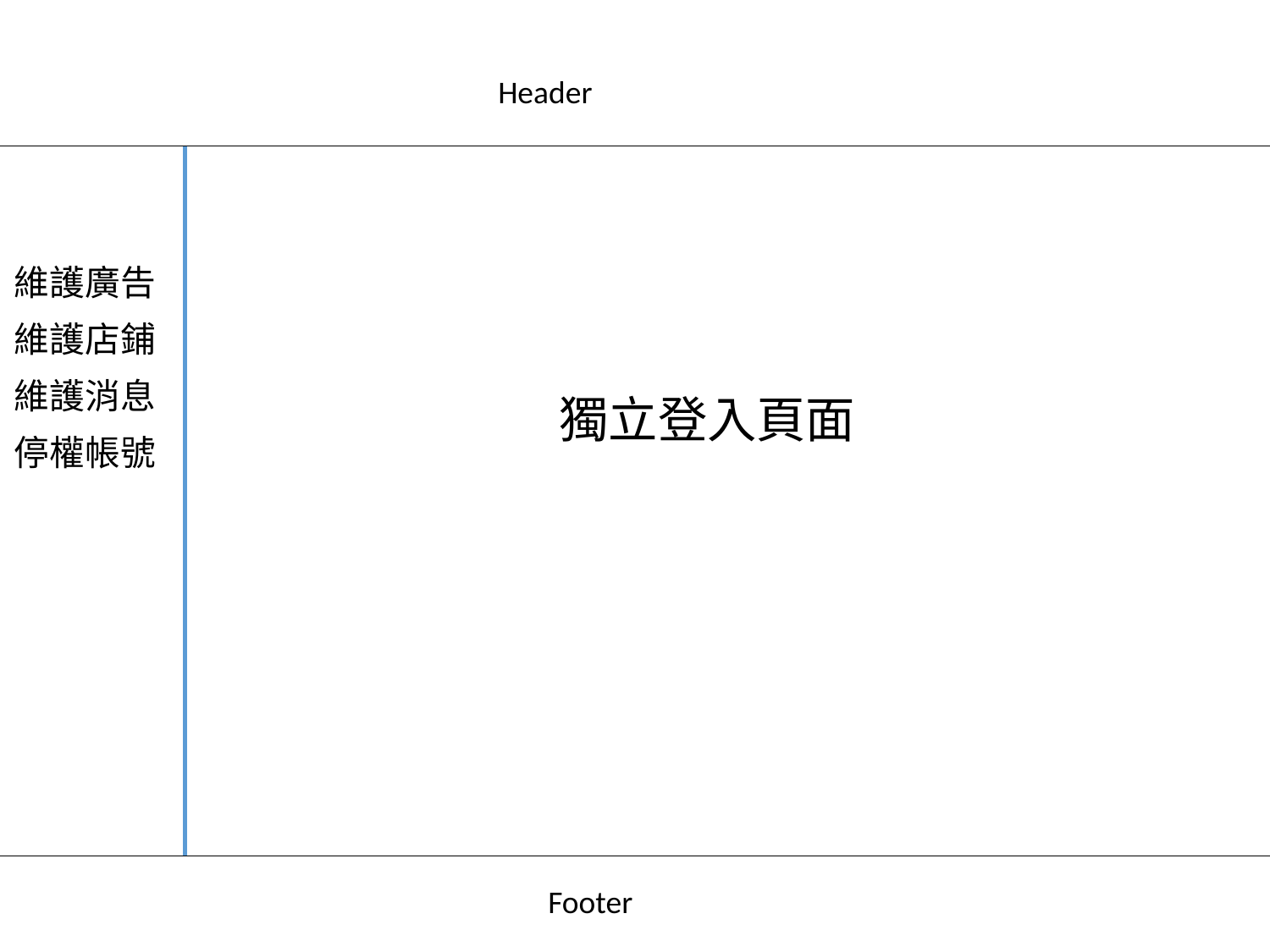

Header
維護廣告
維護店鋪
維護消息
獨立登入頁面
停權帳號
Footer